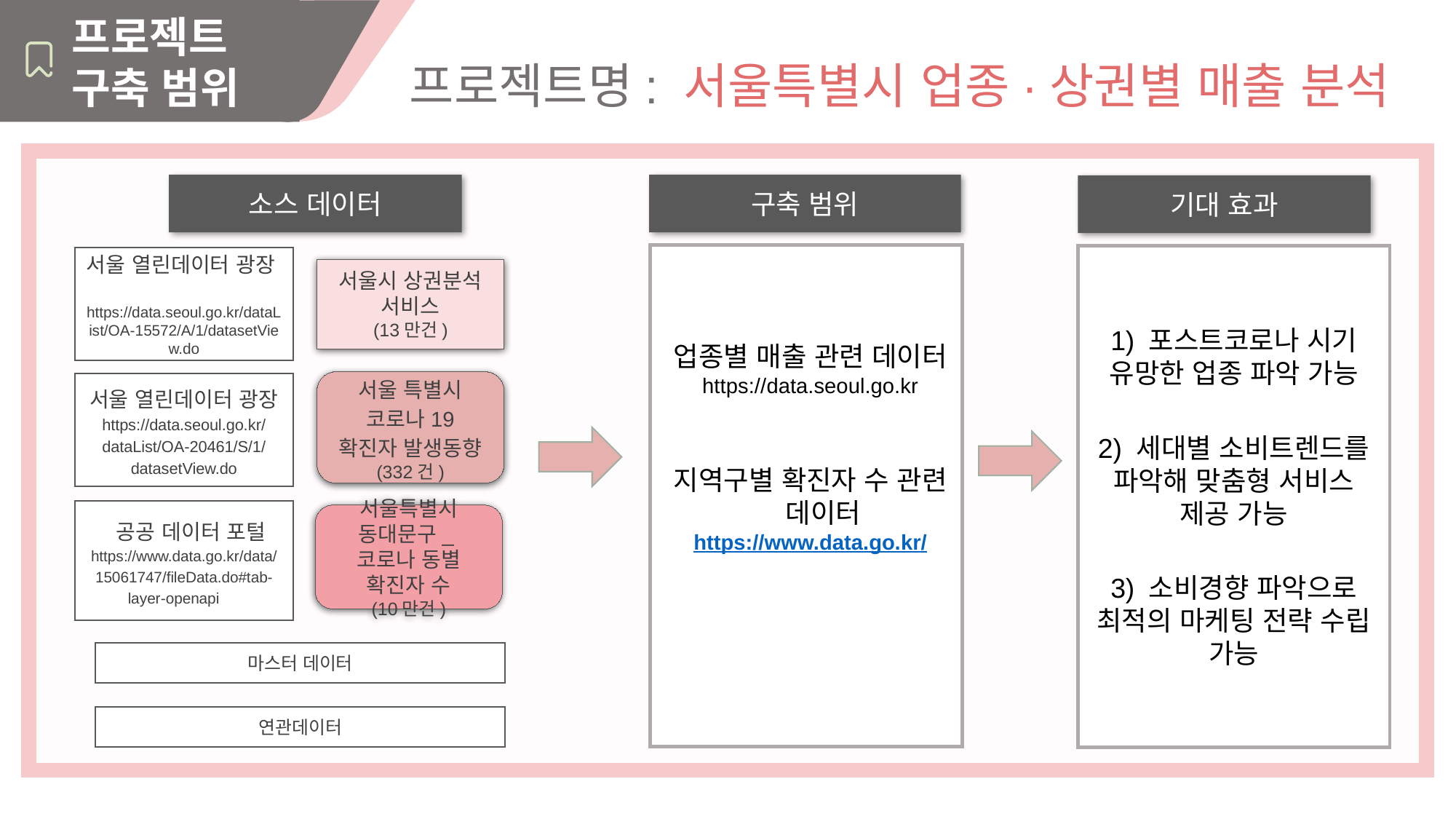

프로젝트 구축 범위

프로젝트명: 서울특별시 업종·상권별 매출 분석

소스 데이터
구축 범위
기대 효과
업종별 매출 관련 데이터
https://data.seoul.go.kr

지역구별 확진자 수 관련 데이터
https://www.data.go.kr/

1) 포스트코로나 시기 유망한 업종 파악 가능

2) 세대별 소비트렌드를 파악해 맞춤형 서비스 제공 가능

3) 소비경향 파악으로 최적의 마케팅 전략 수립 가능
서울 열린데이터 광장          https://data.seoul.go.kr/dataList/OA-15572/A/1/datasetView.do
서울시 상권분석 서비스
(13만건)
서울 특별시 코로나19 확진자 발생동향
(332건)
서울 열린데이터 광장
https://data.seoul.go.kr/dataList/OA-20461/S/1/datasetView.do

  공공 데이터 포털
https://www.data.go.kr/data/15061747/fileData.do#tab-layer-openapi

서울특별시 동대문구_코로나 동별 확진자 수
(10만건)
마스터 데이터
연관데이터